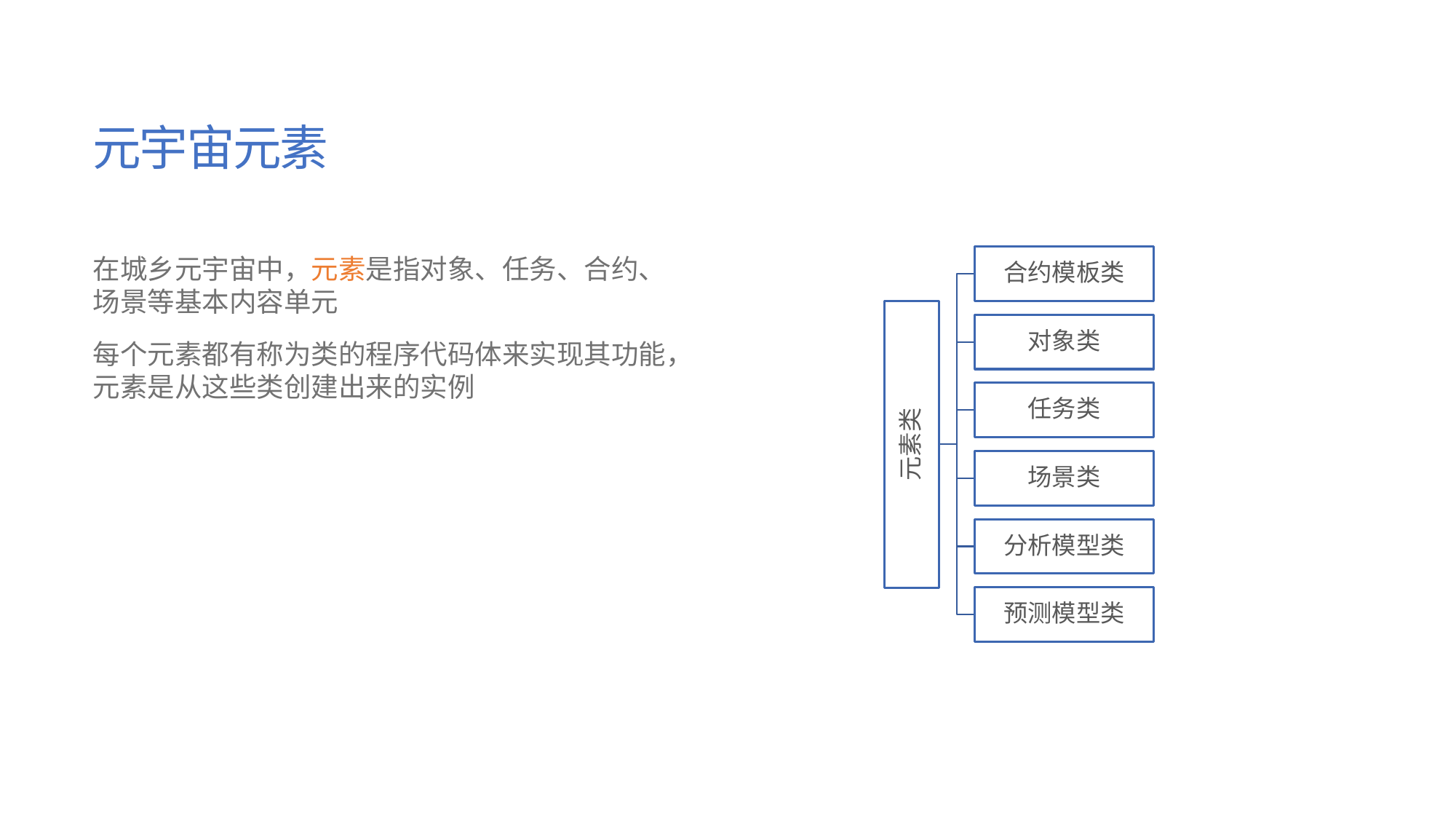

# 元宇宙元素
在城乡元宇宙中，元素是指对象、任务、合约、场景等基本内容单元
每个元素都有称为类的程序代码体来实现其功能，元素是从这些类创建出来的实例

元素类
合约模板类
对象类
任务类
场景类
分析模型类
预测模型类